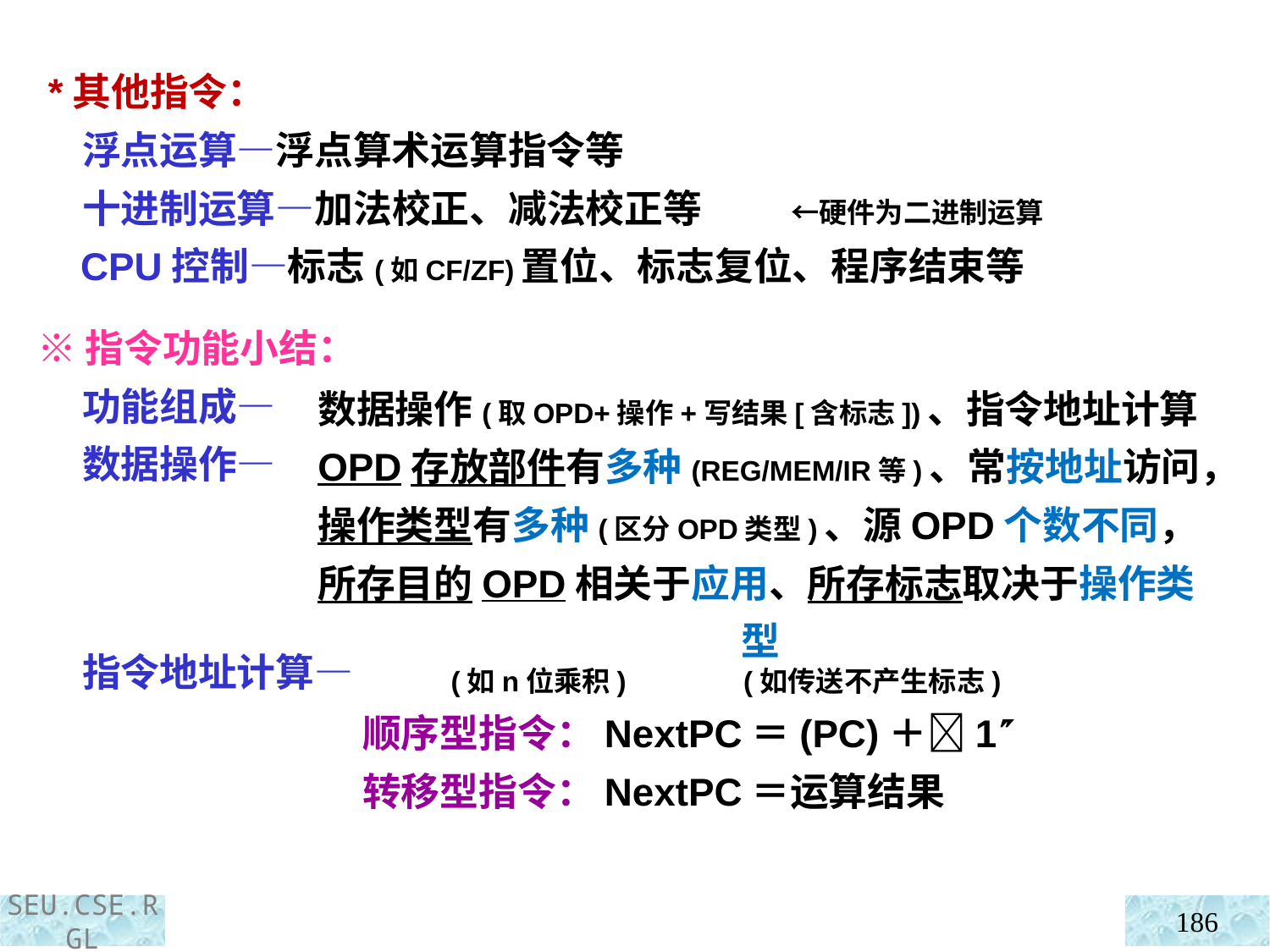

*其他指令：
    浮点运算—浮点算术运算指令等
    十进制运算—加法校正、减法校正等          ←硬件为二进制运算
    CPU控制—标志(如CF/ZF)置位、标志复位、程序结束等
※指令功能小结：
    功能组成—
    数据操作—

    指令地址计算—
数据操作(取OPD+操作+写结果[含标志])、指令地址计算
OPD存放部件有多种(REG/MEM/IR等)、常按地址访问，
操作类型有多种(区分OPD类型)、源OPD个数不同，
所存目的OPD相关于应用、所存标志取决于操作类型
                 (如n位乘积)               (如传送不产生标志)
    顺序型指令：NextPC＝(PC)＋″1″
    转移型指令：NextPC＝运算结果
186